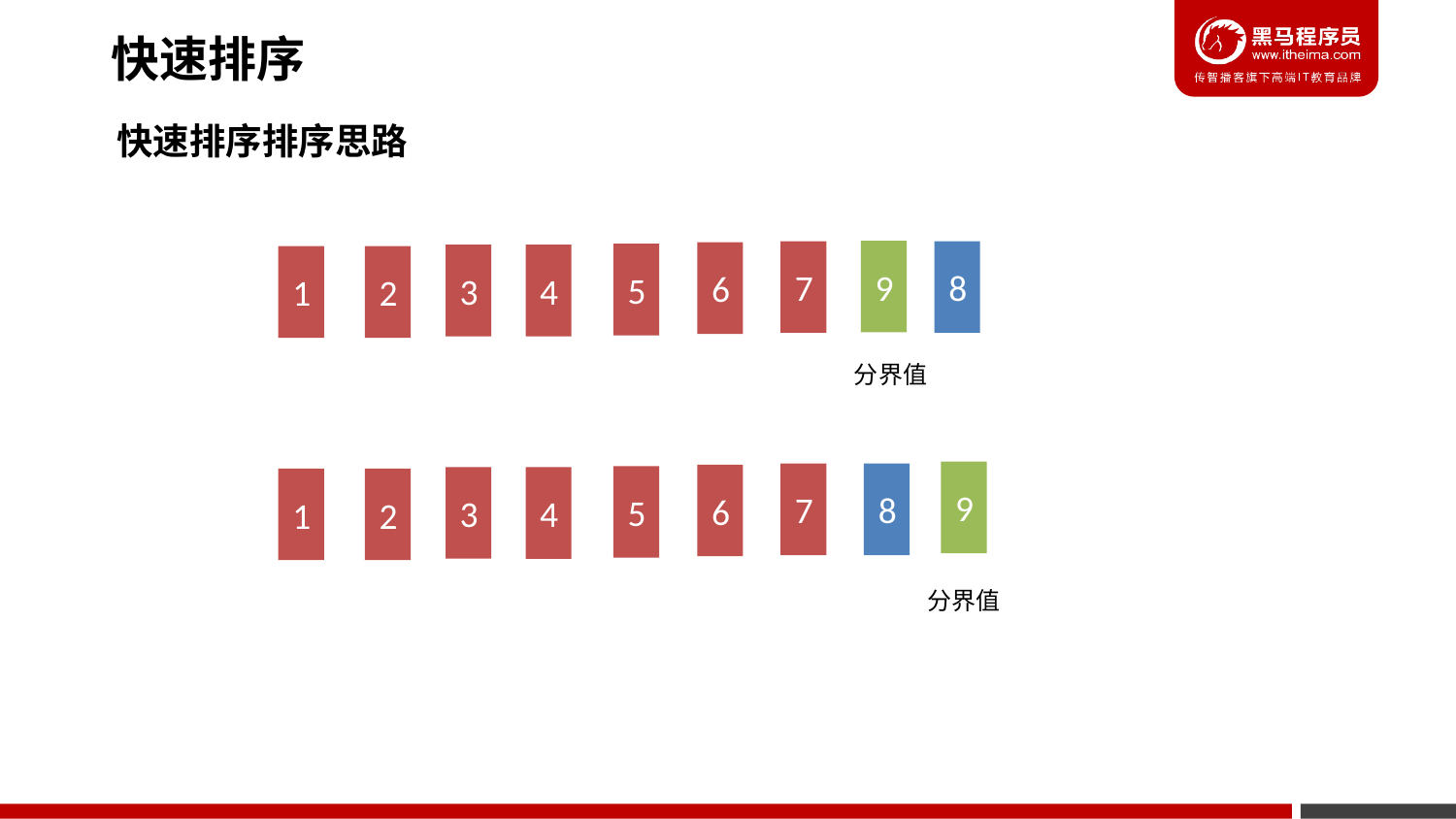

快速排序
快速排序排序思路
9
7
8
6
5
3
4
1
2
分界值
9
7
8
6
5
3
4
1
2
分界值